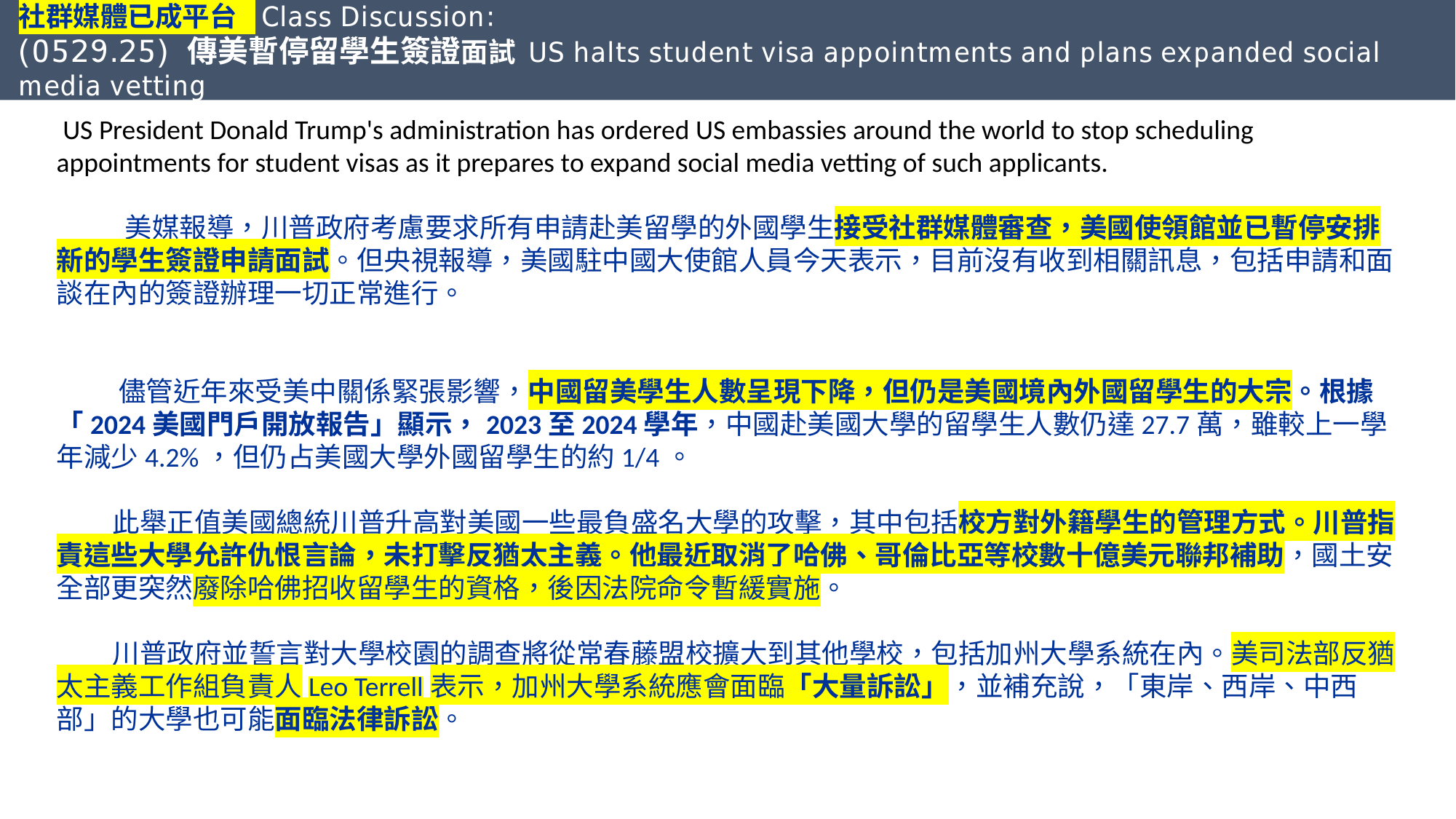

#
社群媒體已成平台   Class Discussion:
(0529.25) 傳美暫停留學生簽證面試 US halts student visa appointments and plans expanded social media vetting

 US President Donald Trump's administration has ordered US embassies around the world to stop scheduling appointments for student visas as it prepares to expand social media vetting of such applicants.

          美媒報導，川普政府考慮要求所有申請赴美留學的外國學生接受社群媒體審查，美國使領館並已暫停安排新的學生簽證申請面試。但央視報導，美國駐中國大使館人員今天表示，目前沒有收到相關訊息，包括申請和面談在內的簽證辦理一切正常進行。

         儘管近年來受美中關係緊張影響，中國留美學生人數呈現下降，但仍是美國境內外國留學生的大宗。根據「2024美國門戶開放報告」顯示，2023至2024學年，中國赴美國大學的留學生人數仍達27.7萬，雖較上一學年減少4.2%，但仍占美國大學外國留學生的約1/4。

        此舉正值美國總統川普升高對美國一些最負盛名大學的攻擊，其中包括校方對外籍學生的管理方式。川普指責這些大學允許仇恨言論，未打擊反猶太主義。他最近取消了哈佛、哥倫比亞等校數十億美元聯邦補助，國土安全部更突然廢除哈佛招收留學生的資格，後因法院命令暫緩實施。
        川普政府並誓言對大學校園的調查將從常春藤盟校擴大到其他學校，包括加州大學系統在內。美司法部反猶太主義工作組負責人Leo Terrell表示，加州大學系統應會面臨「大量訴訟」，並補充說，「東岸、西岸、中西部」的大學也可能面臨法律訴訟。